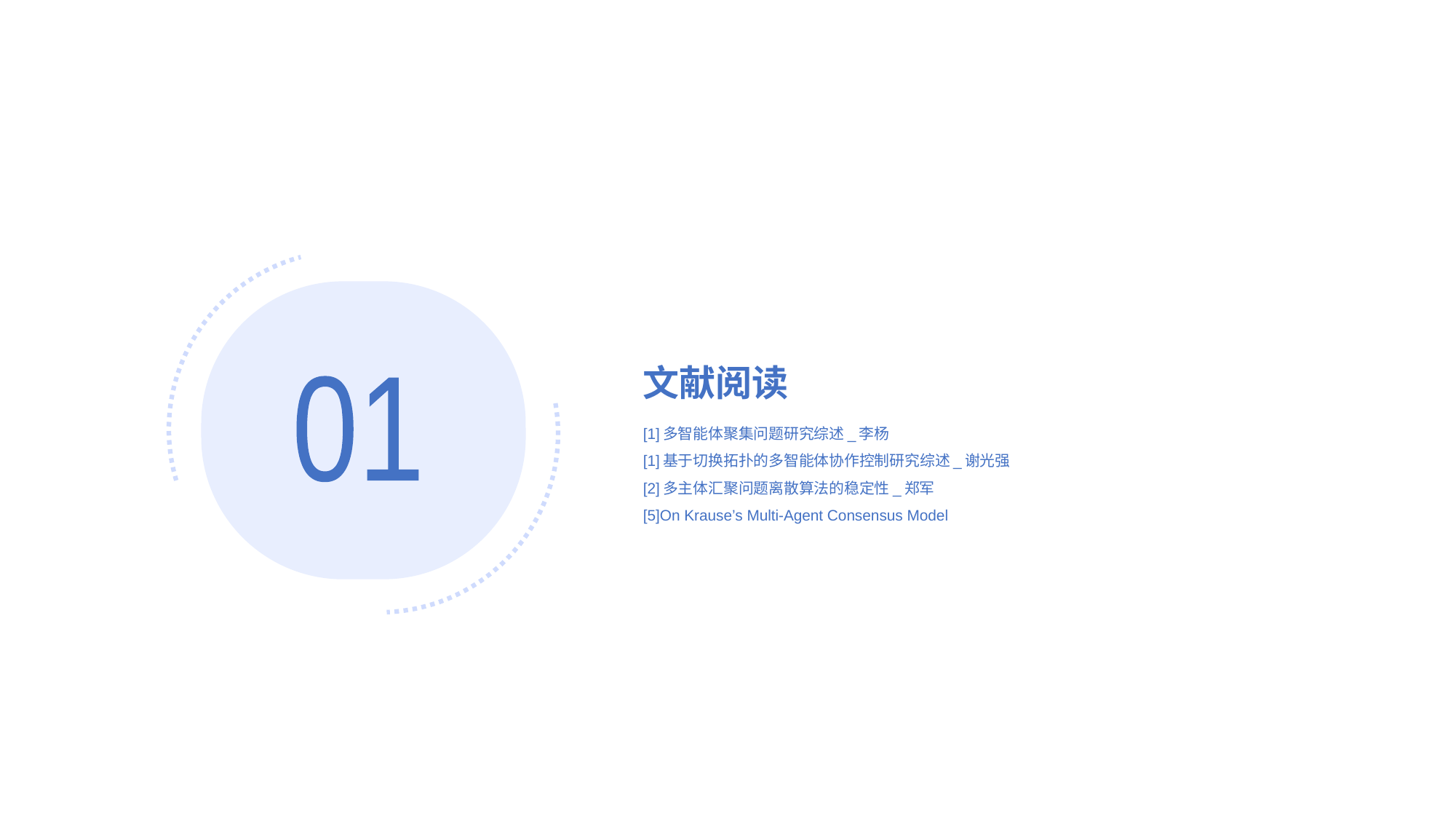

# 文献阅读
01
[1]多智能体聚集问题研究综述_李杨
[1]基于切换拓扑的多智能体协作控制研究综述_谢光强
[2]多主体汇聚问题离散算法的稳定性_郑军
[5]On Krause’s Multi-Agent Consensus Model